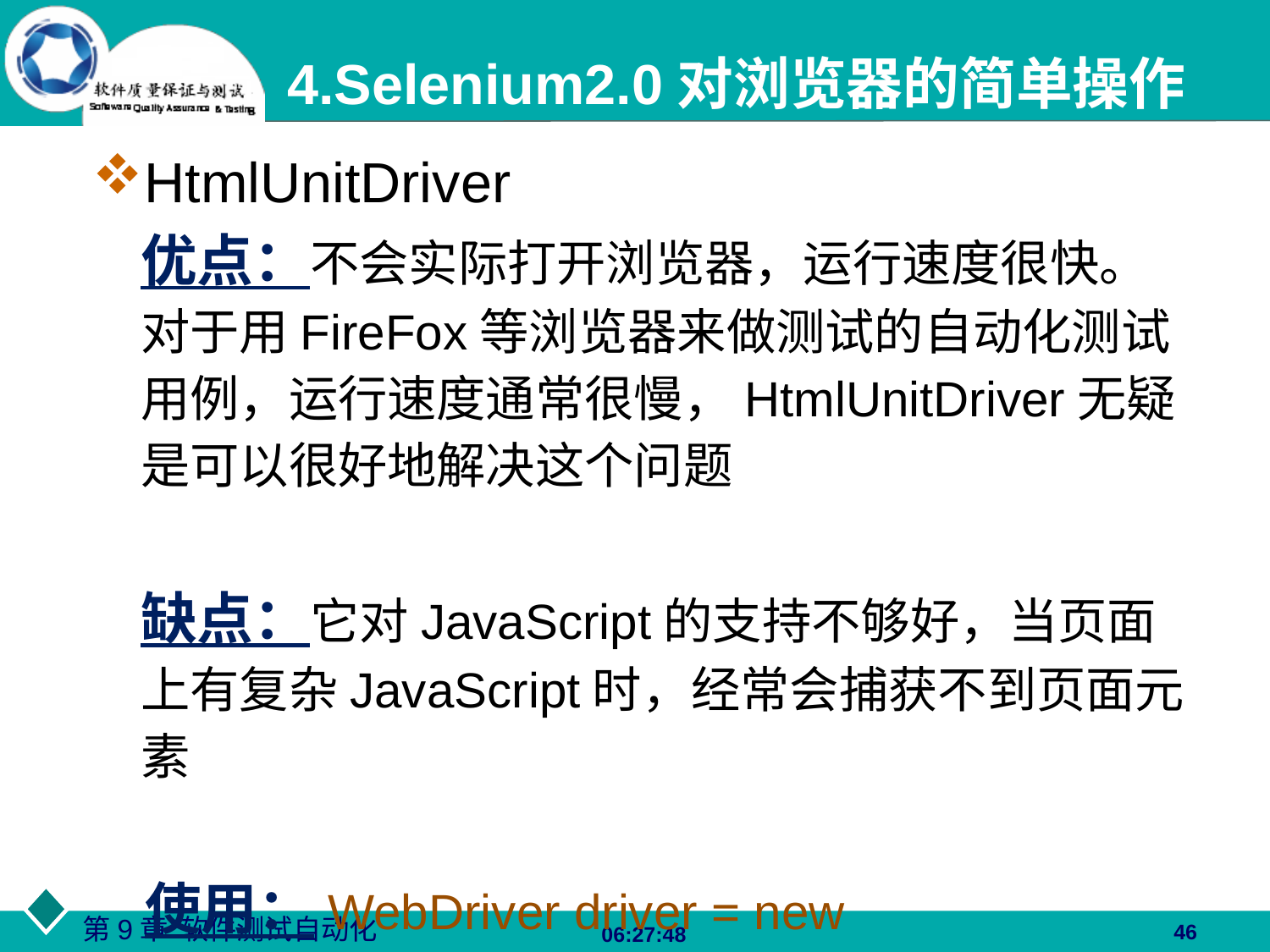

4.Selenium2.0对浏览器的简单操作
HtmlUnitDriver
	优点：不会实际打开浏览器，运行速度很快。对于用FireFox等浏览器来做测试的自动化测试用例，运行速度通常很慢，HtmlUnitDriver无疑是可以很好地解决这个问题

	缺点：它对JavaScript的支持不够好，当页面上有复杂JavaScript时，经常会捕获不到页面元素

   使用：WebDriver driver = new HtmlUnitDriver();
46
06:27:48